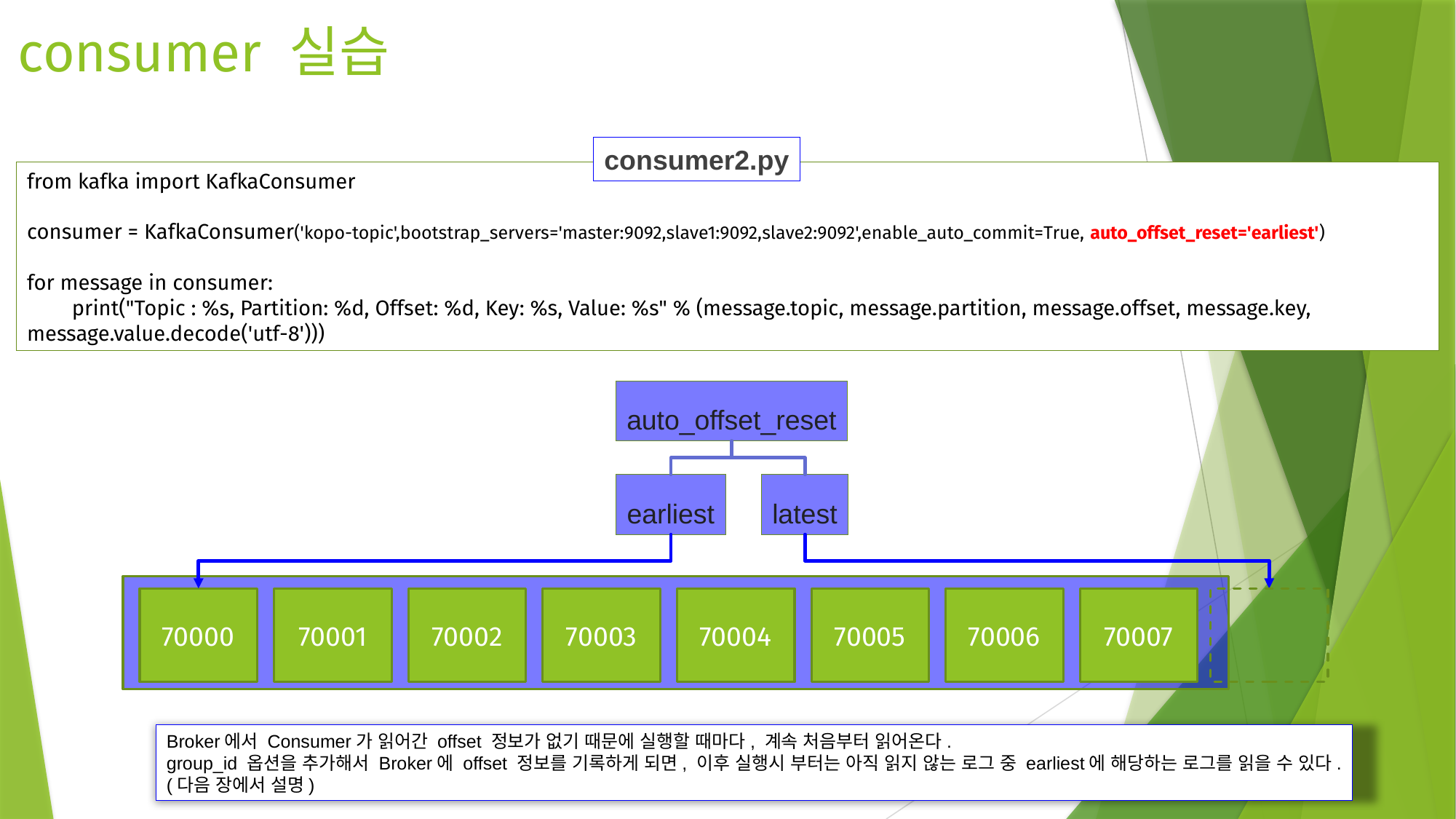

# consumer 실습
consumer2.py
from kafka import KafkaConsumer

consumer = KafkaConsumer('kopo-topic',bootstrap_servers='master:9092,slave1:9092,slave2:9092',enable_auto_commit=True, auto_offset_reset='earliest')

for message in consumer:
        print("Topic : %s, Partition: %d, Offset: %d, Key: %s, Value: %s" % (message.topic, message.partition, message.offset, message.key, message.value.decode('utf-8')))
auto_offset_reset
earliest
latest

70000
70001
70002
70003
70004
70005
70006
70007
Broker에서 Consumer가 읽어간 offset 정보가 없기 때문에 실행할 때마다, 계속 처음부터 읽어온다.
group_id 옵션을 추가해서 Broker에 offset 정보를 기록하게 되면, 이후 실행시 부터는 아직 읽지 않는 로그 중 earliest에 해당하는 로그를 읽을 수 있다.
(다음 장에서 설명)